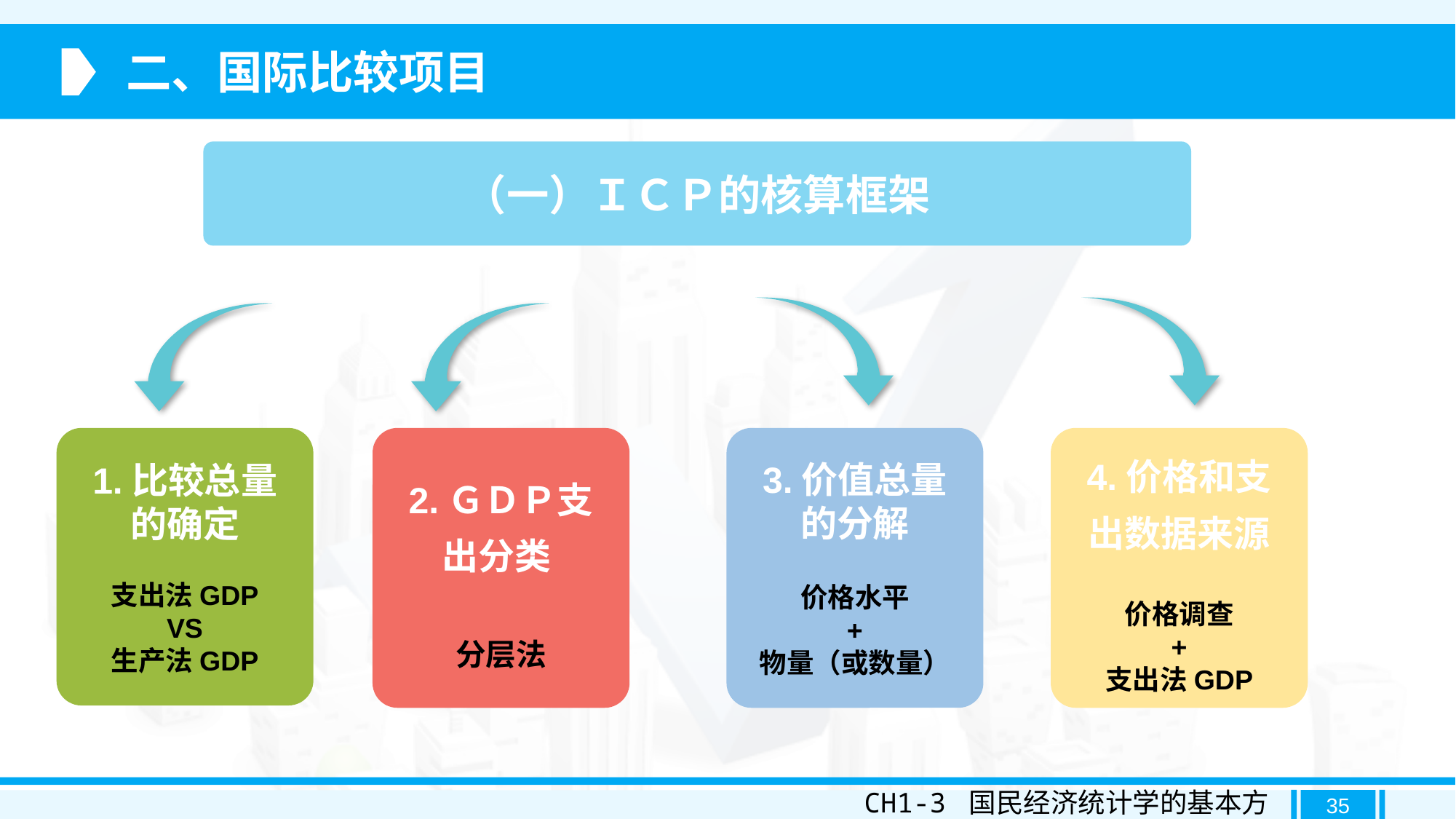

二、国际比较项目

（一）ＩＣＰ的核算框架

1.比较总量的确定

支出法GDP
VS
生产法GDP
3.价值总量的分解

价格水平
+
物量（或数量）
2.ＧＤＰ支出分类

分层法
4.价格和支出数据来源

价格调查
+
支出法GDP
CH1-3 国民经济统计学的基本方法
35